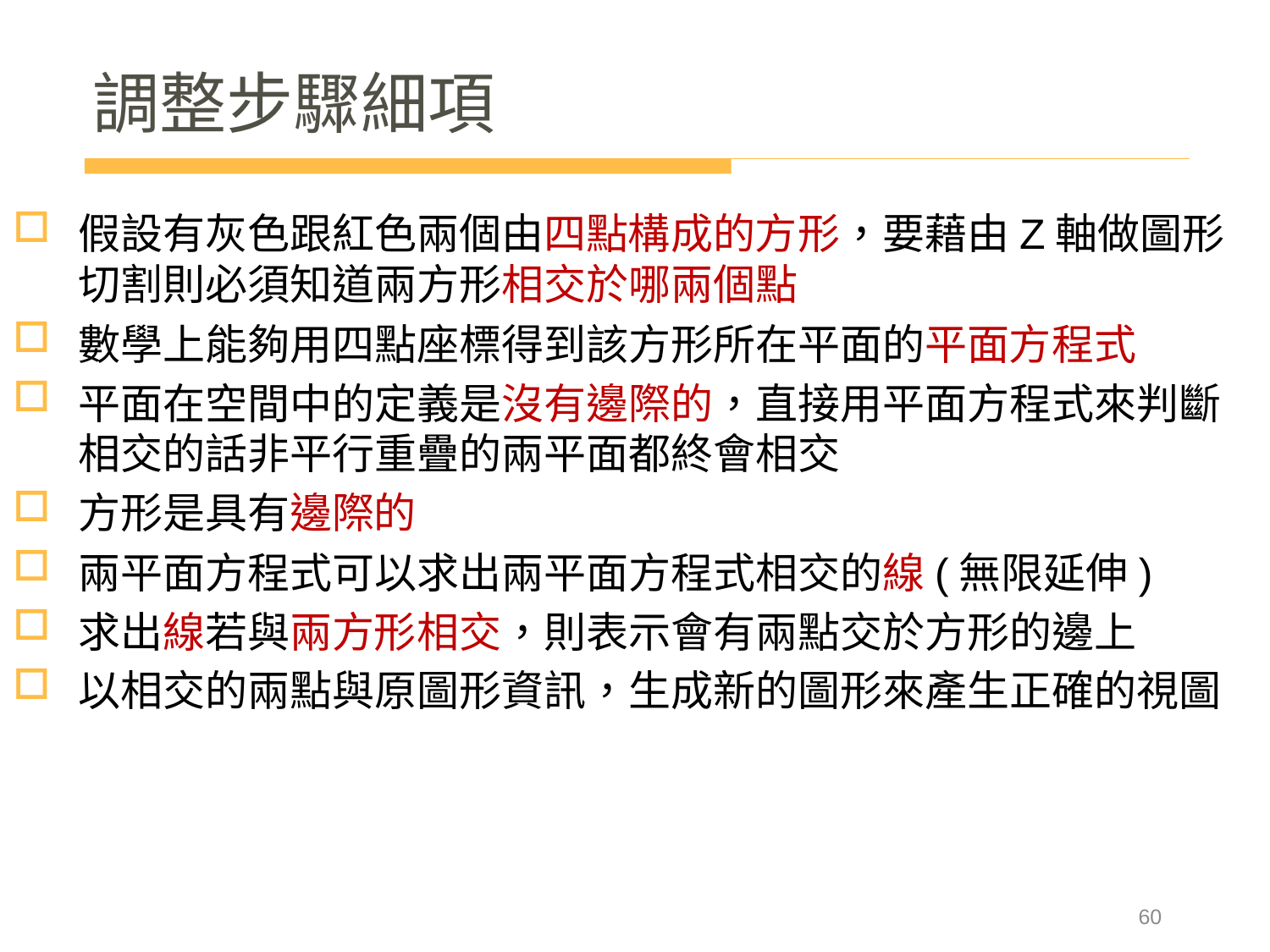

# 調整步驟細項
假設有灰色跟紅色兩個由四點構成的方形，要藉由Z軸做圖形切割則必須知道兩方形相交於哪兩個點
數學上能夠用四點座標得到該方形所在平面的平面方程式
平面在空間中的定義是沒有邊際的，直接用平面方程式來判斷相交的話非平行重疊的兩平面都終會相交
方形是具有邊際的
兩平面方程式可以求出兩平面方程式相交的線(無限延伸)
求出線若與兩方形相交，則表示會有兩點交於方形的邊上
以相交的兩點與原圖形資訊，生成新的圖形來產生正確的視圖
60